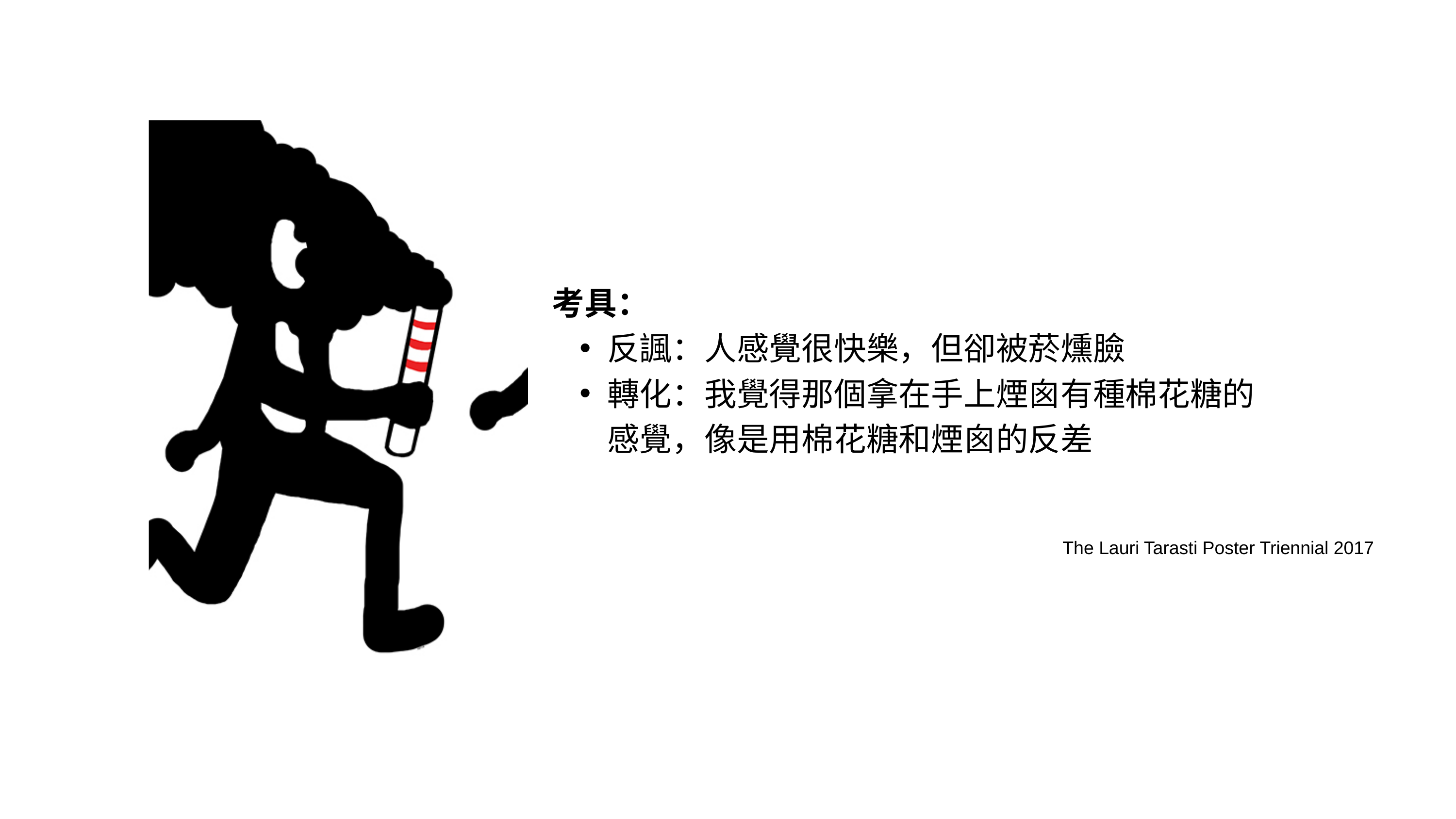

考具：
反諷：人感覺很快樂，但卻被菸燻臉
轉化：我覺得那個拿在手上煙囪有種棉花糖的感覺，像是用棉花糖和煙囪的反差
The Lauri Tarasti Poster Triennial 2017